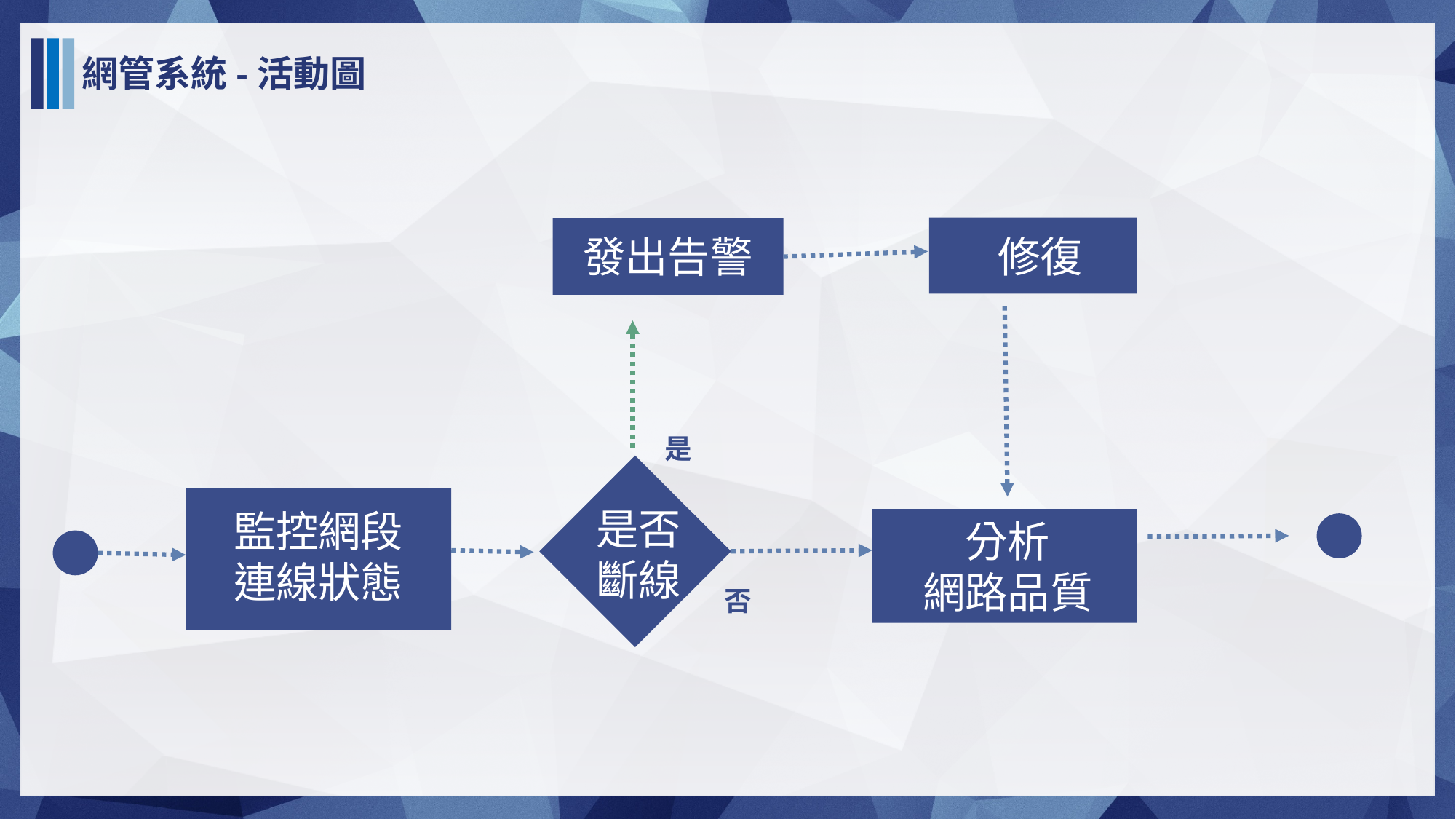

網管系統-活動圖

修復

發出告警
是

是否
斷線

監控網段
連線狀態

分析
網路品質

否